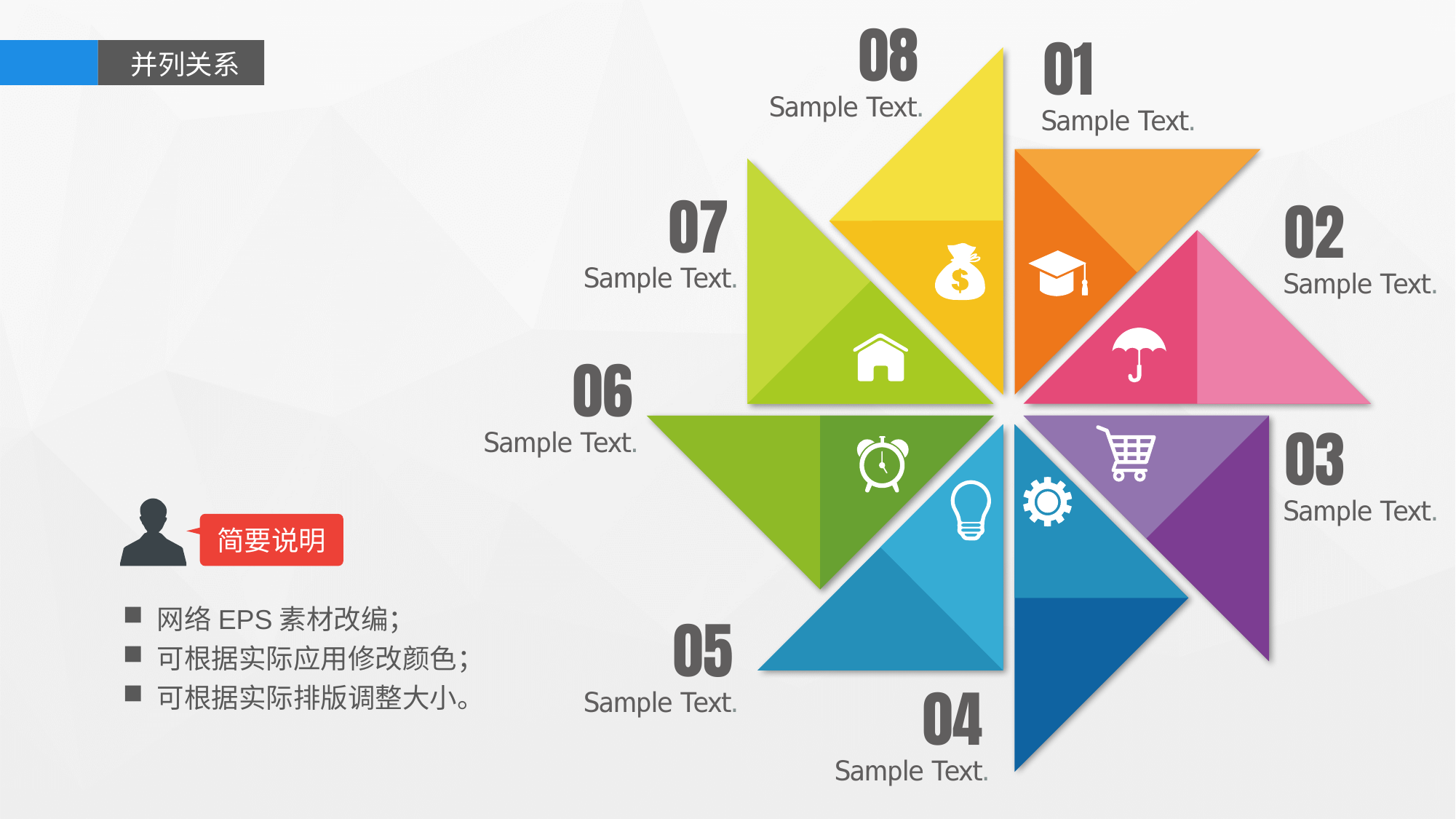

08
01
并列关系

Sample Text.
Sample Text.

07
02

Sample Text.
Sample Text.

06

03
Sample Text.

Sample Text.

简要说明

网络EPS素材改编；
可根据实际应用修改颜色；
可根据实际排版调整大小。
05
04
Sample Text.
Sample Text.